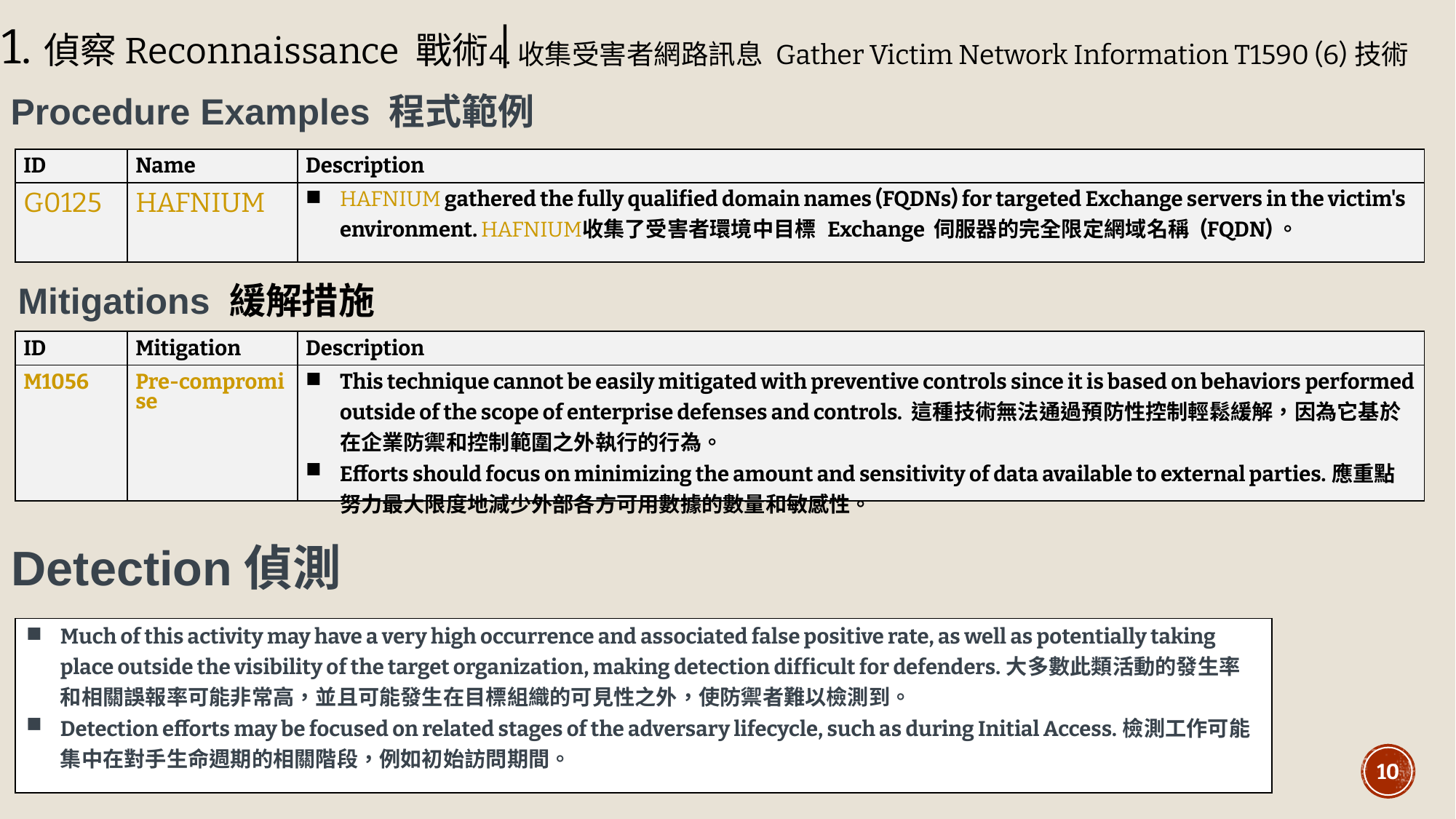

1.偵察Reconnaissance 戰術|
4.收集受害者網路訊息 Gather Victim Network Information T1590 (6)技術
Procedure Examples 程式範例
| ID | Name | Description |
| --- | --- | --- |
| G0125 | HAFNIUM | HAFNIUM gathered the fully qualified domain names (FQDNs) for targeted Exchange servers in the victim's environment. HAFNIUM收集了受害者環境中目標 Exchange 伺服器的完全限定網域名稱 (FQDN)。 |
Mitigations 緩解措施
| ID | Mitigation | Description |
| --- | --- | --- |
| M1056 | Pre-compromise | This technique cannot be easily mitigated with preventive controls since it is based on behaviors performed outside of the scope of enterprise defenses and controls. 這種技術無法通過預防性控制輕鬆緩解，因為它基於在企業防禦和控制範圍之外執行的行為。 Efforts should focus on minimizing the amount and sensitivity of data available to external parties.應重點努力最大限度地減少外部各方可用數據的數量和敏感性。 |
Detection偵測
| Much of this activity may have a very high occurrence and associated false positive rate, as well as potentially taking place outside the visibility of the target organization, making detection difficult for defenders.大多數此類活動的發生率和相關誤報率可能非常高，並且可能發生在目標組織的可見性之外，使防禦者難以檢測到。 Detection efforts may be focused on related stages of the adversary lifecycle, such as during Initial Access.檢測工作可能集中在對手生命週期的相關階段，例如初始訪問期間。 |
| --- |
10